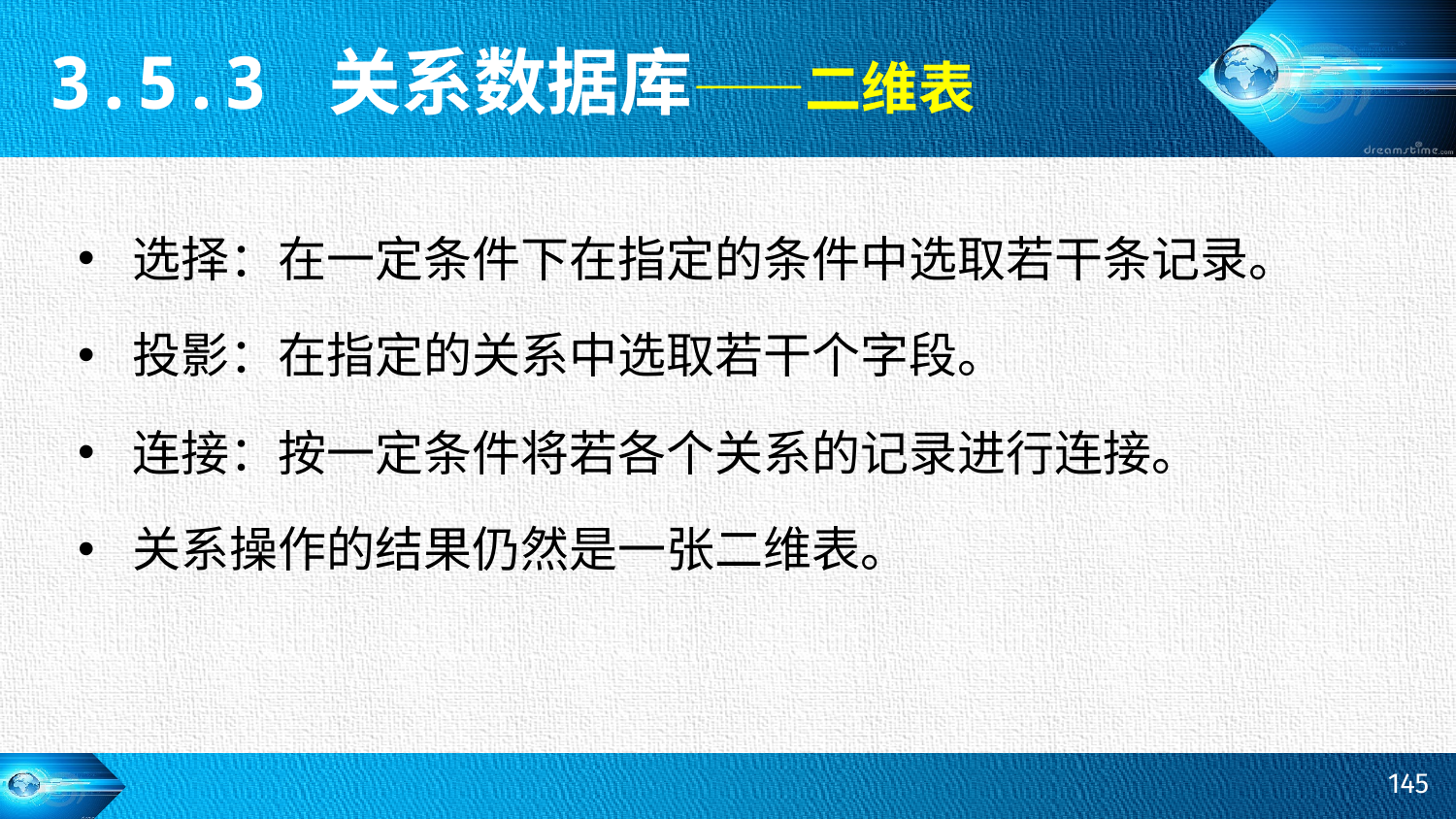

3.5.3 关系数据库——二维表
选择：在一定条件下在指定的条件中选取若干条记录。
投影：在指定的关系中选取若干个字段。
连接：按一定条件将若各个关系的记录进行连接。
关系操作的结果仍然是一张二维表。
145